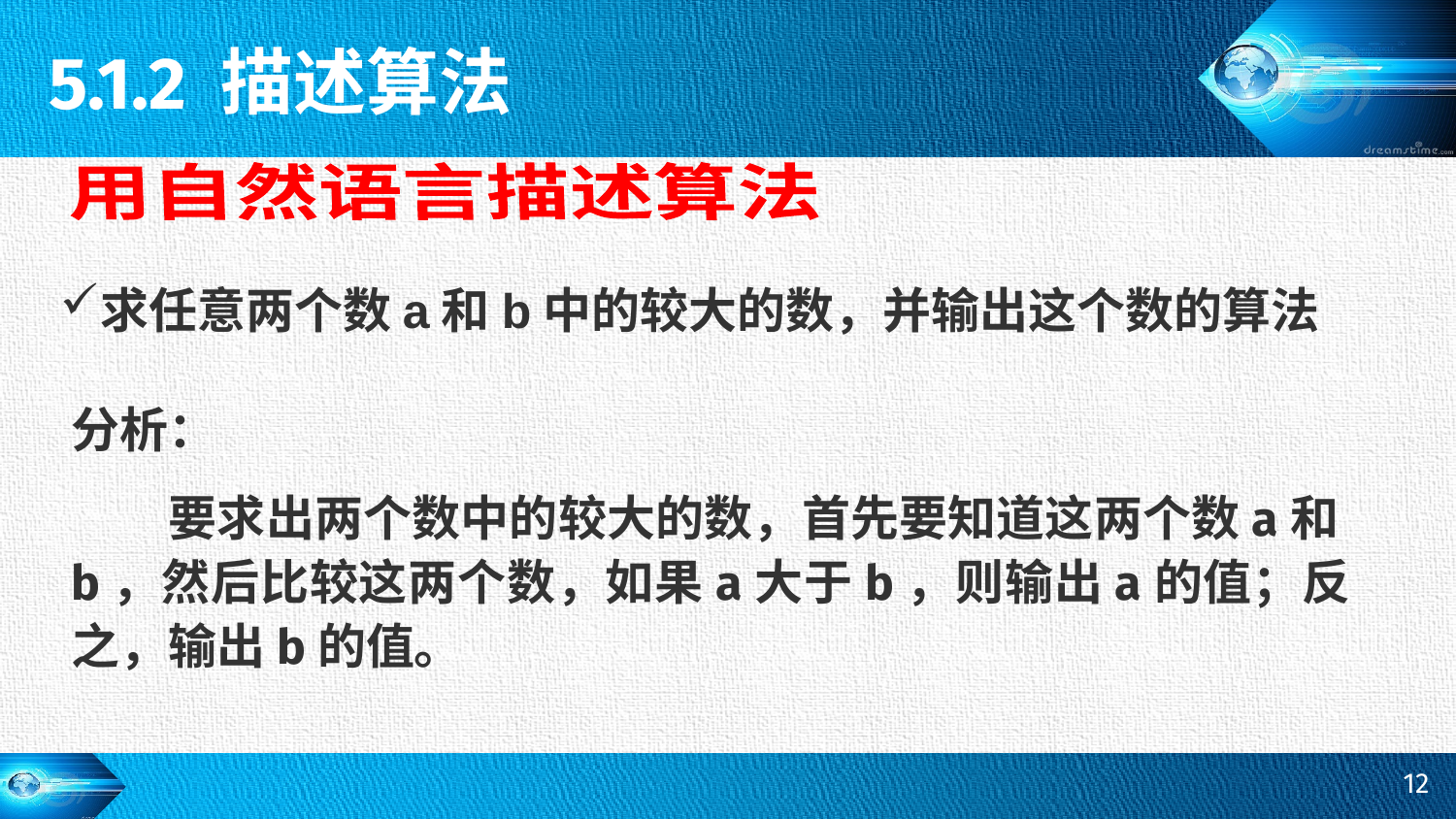

5.1.2 描述算法
用自然语言描述算法
求任意两个数a和b中的较大的数，并输出这个数的算法
分析：
　　要求出两个数中的较大的数，首先要知道这两个数a和b，然后比较这两个数，如果a大于b，则输出a的值；反之，输出b的值。
12